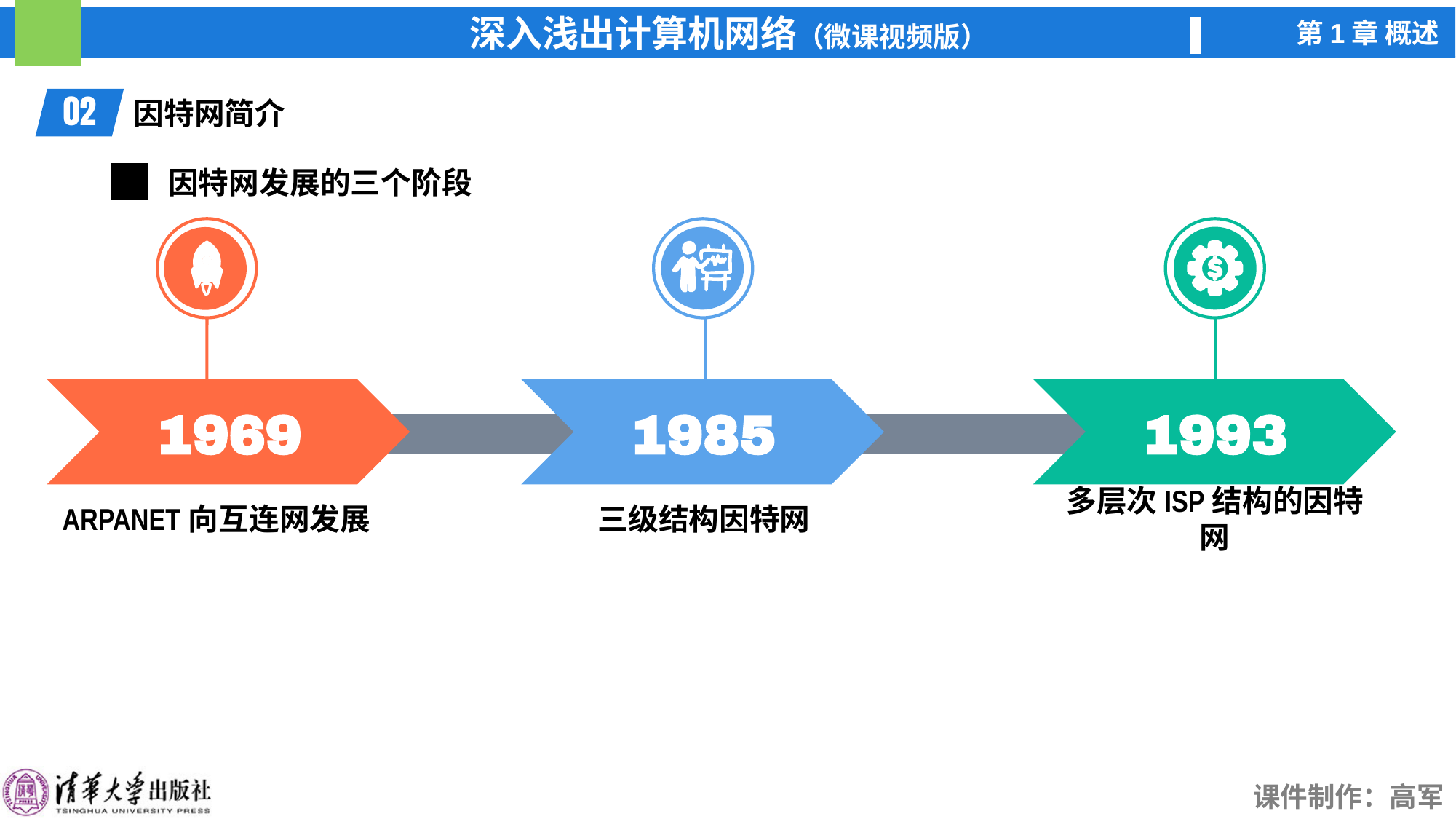

02
因特网简介
因特网发展的三个阶段

1969
1985
1993
ARPANET向互连网发展
三级结构因特网
多层次ISP结构的因特网